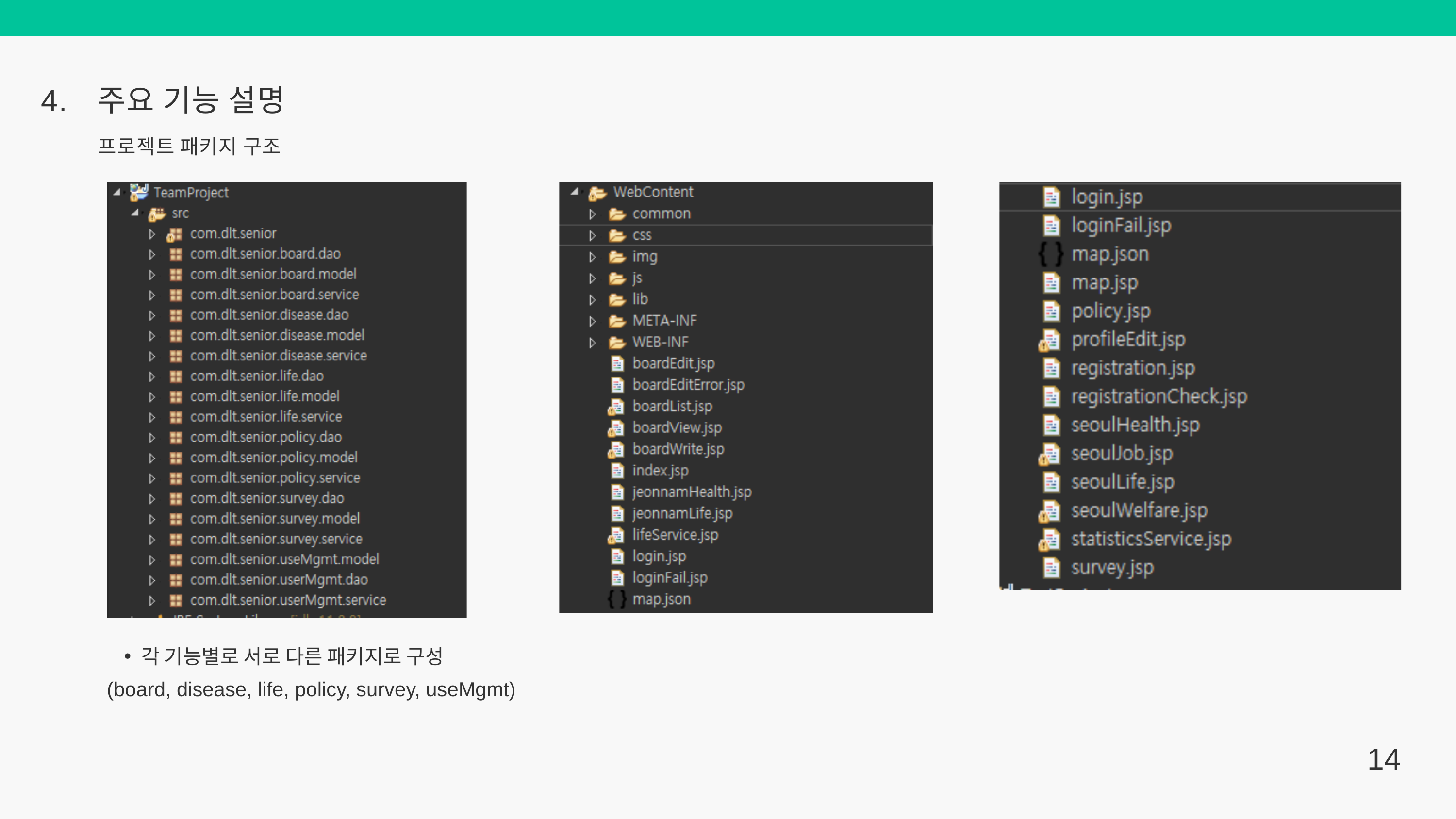

4.
주요 기능 설명
프로젝트 패키지 구조

각 기능별로 서로 다른 패키지로 구성
(board, disease, life, policy, survey, useMgmt)

14